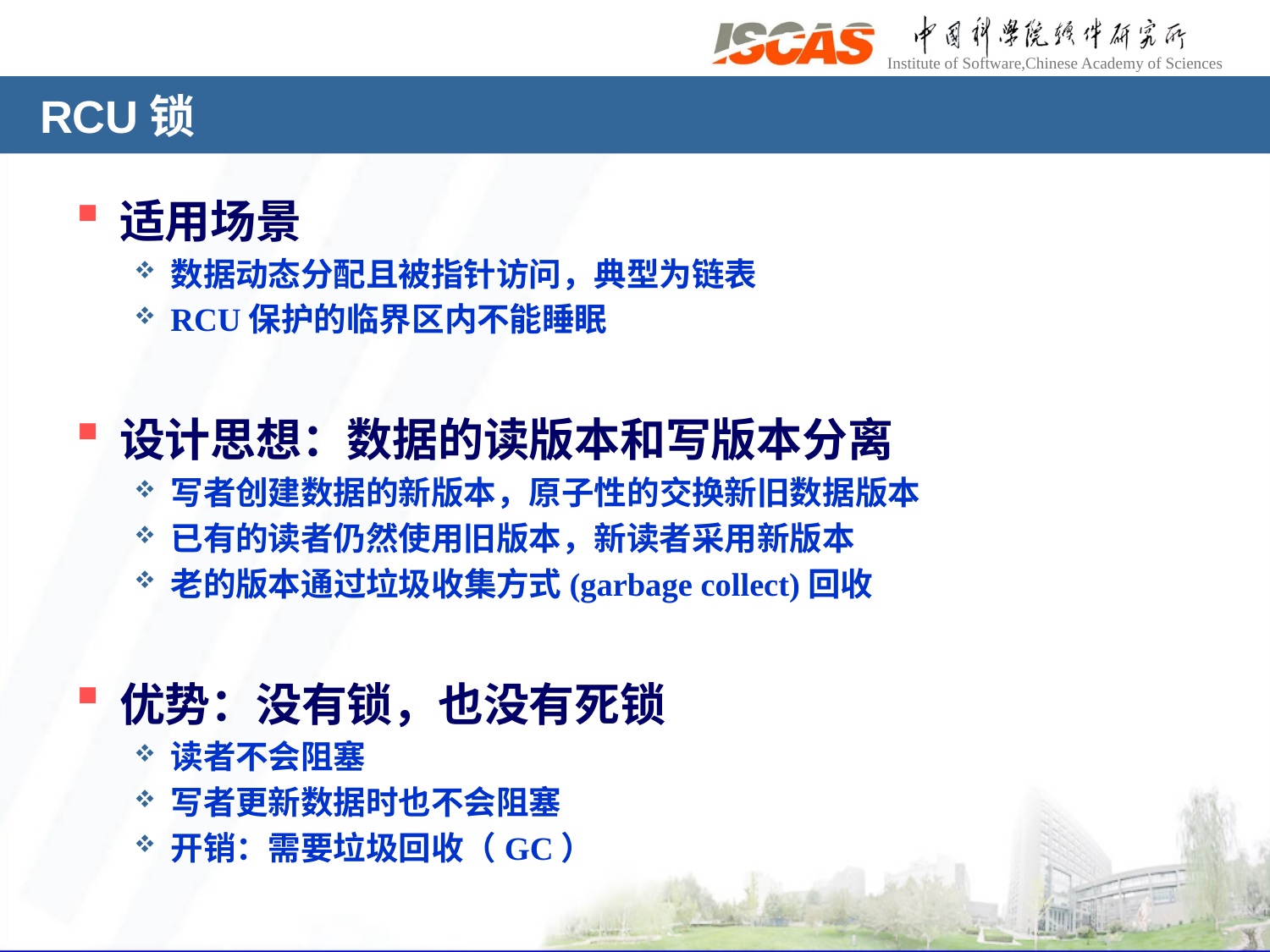

# RCU锁
适用场景
数据动态分配且被指针访问，典型为链表
RCU保护的临界区内不能睡眠

设计思想：数据的读版本和写版本分离
写者创建数据的新版本，原子性的交换新旧数据版本
已有的读者仍然使用旧版本，新读者采用新版本
老的版本通过垃圾收集方式(garbage collect)回收

优势：没有锁，也没有死锁
读者不会阻塞
写者更新数据时也不会阻塞
开销：需要垃圾回收（GC）